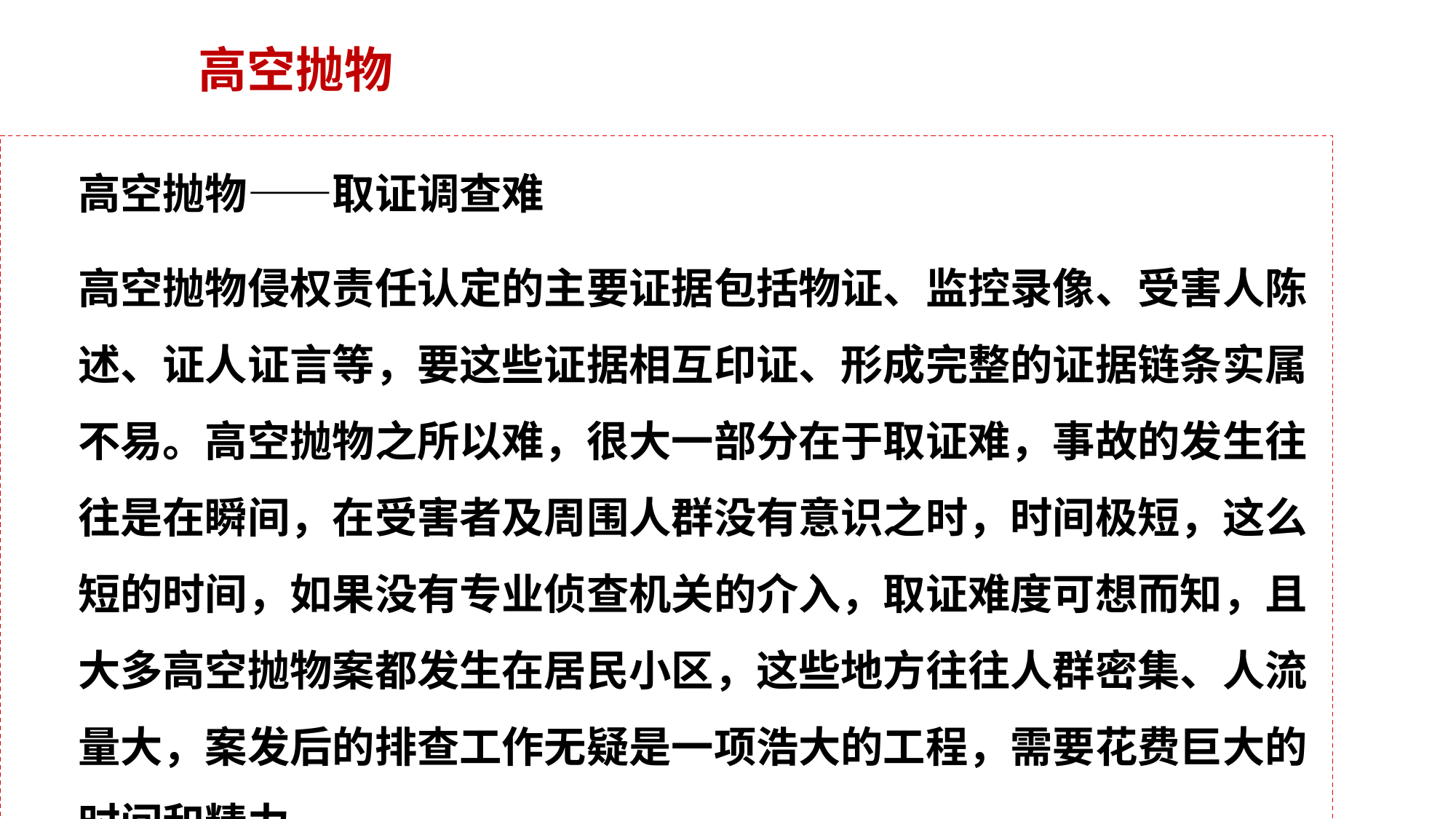

高空抛物

高空抛物——取证调查难
高空抛物侵权责任认定的主要证据包括物证、监控录像、受害人陈述、证人证言等，要这些证据相互印证、形成完整的证据链条实属不易。高空抛物之所以难，很大一部分在于取证难，事故的发生往往是在瞬间，在受害者及周围人群没有意识之时，时间极短，这么短的时间，如果没有专业侦查机关的介入，取证难度可想而知，且大多高空抛物案都发生在居民小区，这些地方往往人群密集、人流量大，案发后的排查工作无疑是一项浩大的工程，需要花费巨大的时间和精力。